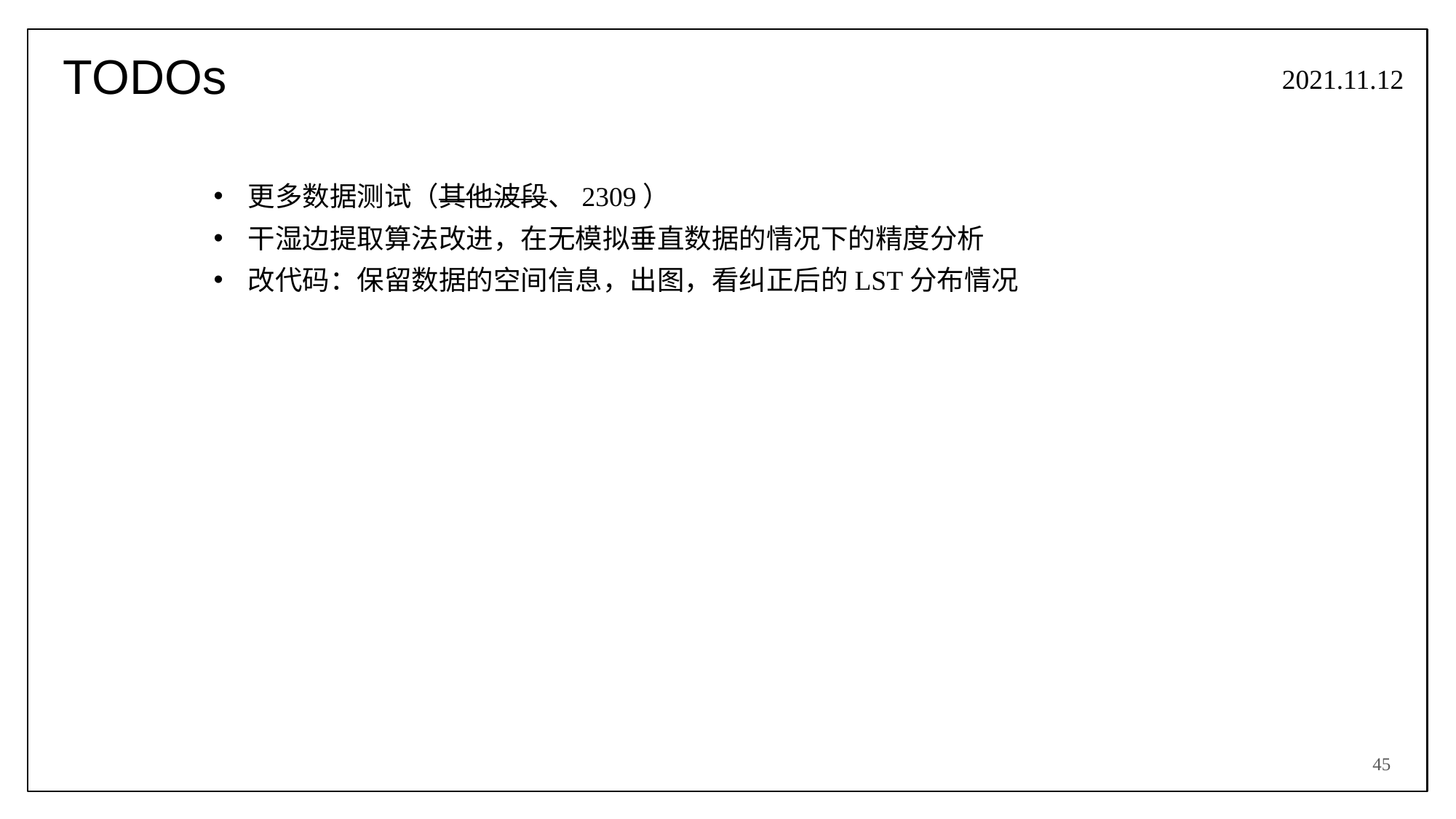

# TODOs
2021.11.12

更多数据测试（其他波段、2309）
干湿边提取算法改进，在无模拟垂直数据的情况下的精度分析
改代码：保留数据的空间信息，出图，看纠正后的LST分布情况
45